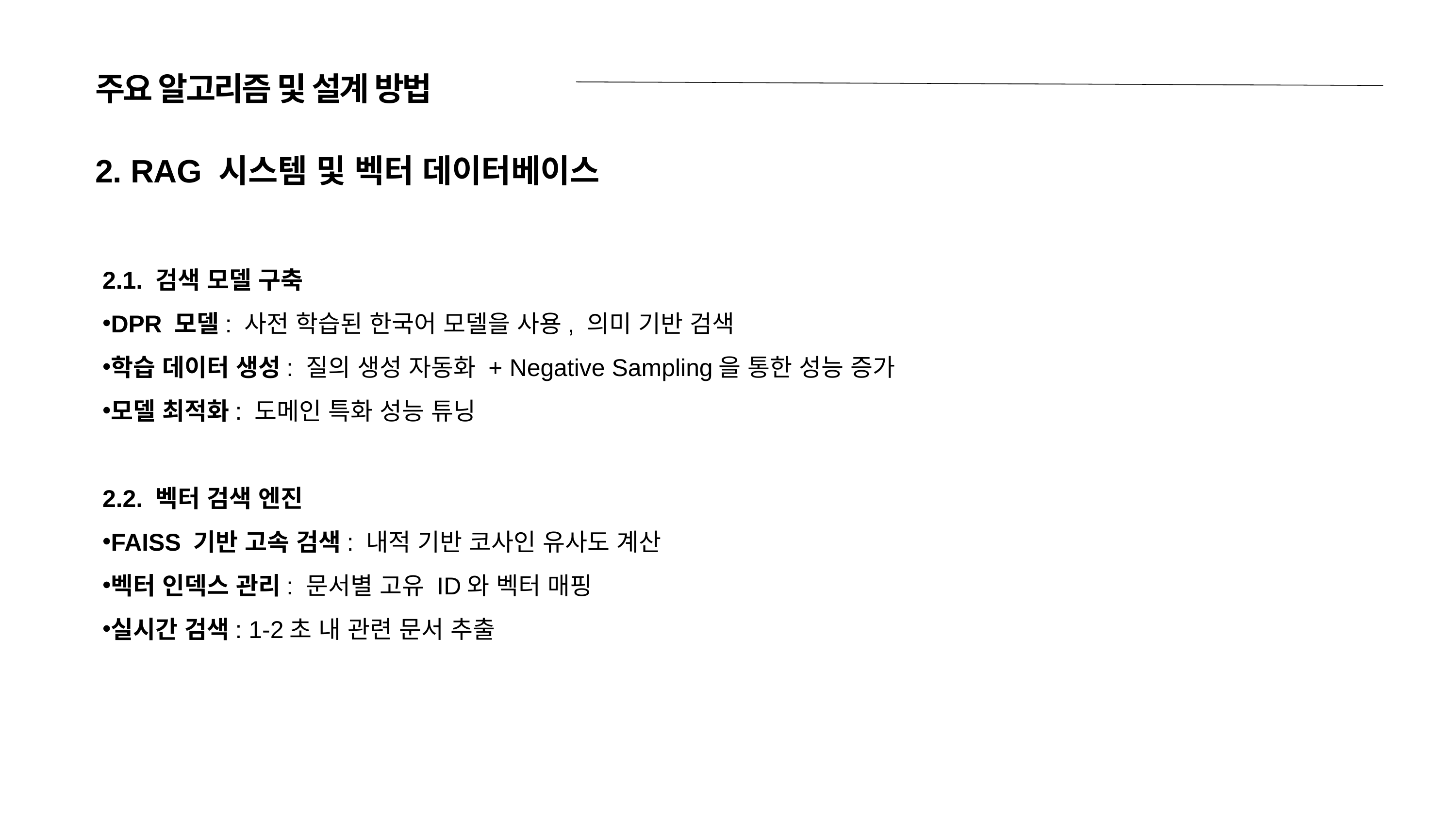

주요 알고리즘 및 설계 방법

2. RAG 시스템 및 벡터 데이터베이스
2.1. 검색 모델 구축
DPR 모델: 사전 학습된 한국어 모델을 사용, 의미 기반 검색
학습 데이터 생성: 질의 생성 자동화 + Negative Sampling을 통한 성능 증가
모델 최적화: 도메인 특화 성능 튜닝

2.2. 벡터 검색 엔진
FAISS 기반 고속 검색: 내적 기반 코사인 유사도 계산
벡터 인덱스 관리: 문서별 고유 ID와 벡터 매핑
실시간 검색: 1-2초 내 관련 문서 추출